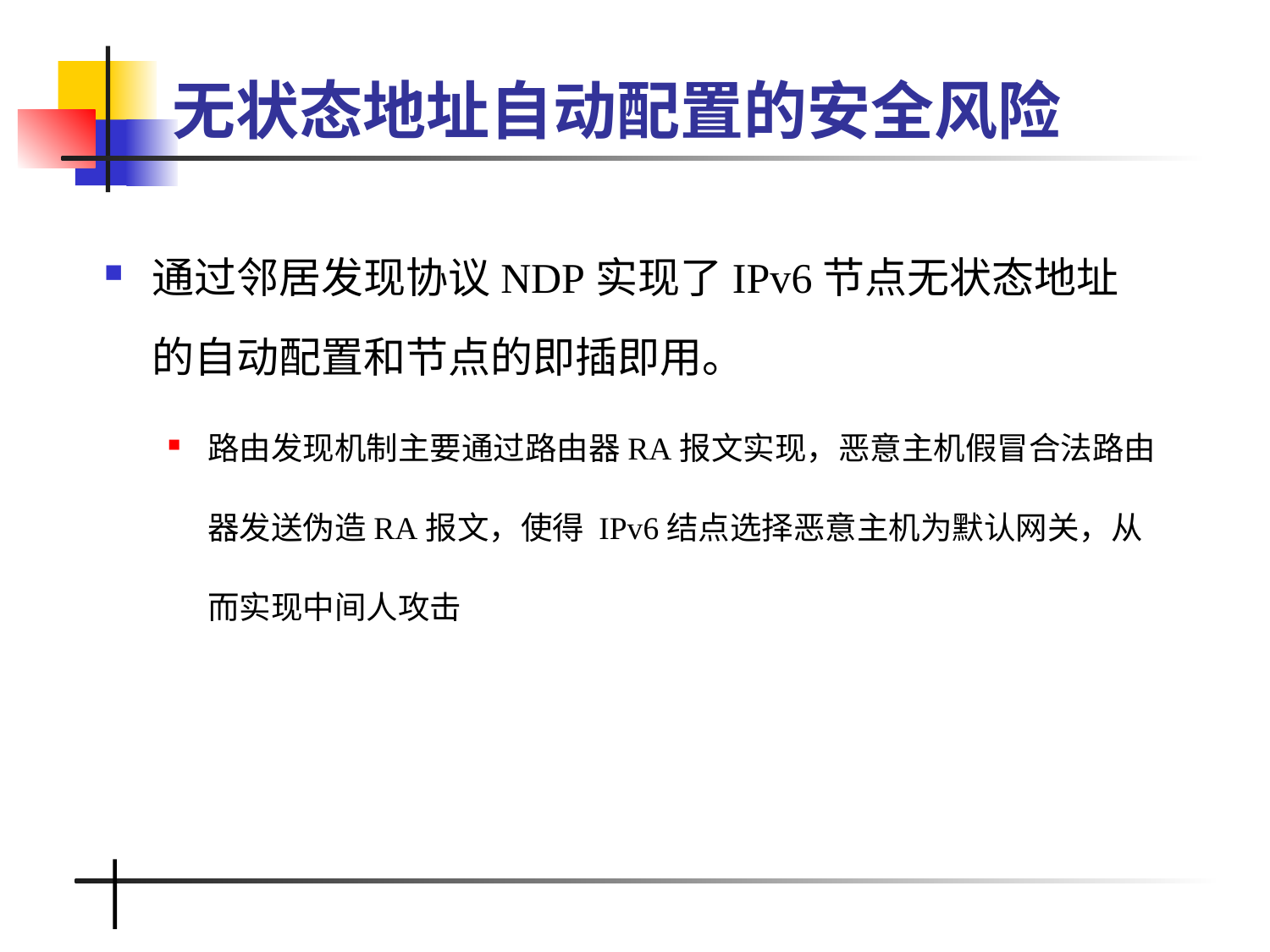

# 无状态地址自动配置的安全风险
通过邻居发现协议NDP实现了IPv6节点无状态地址的自动配置和节点的即插即用。
路由发现机制主要通过路由器RA报文实现，恶意主机假冒合法路由器发送伪造RA报文，使得 IPv6结点选择恶意主机为默认网关，从而实现中间人攻击